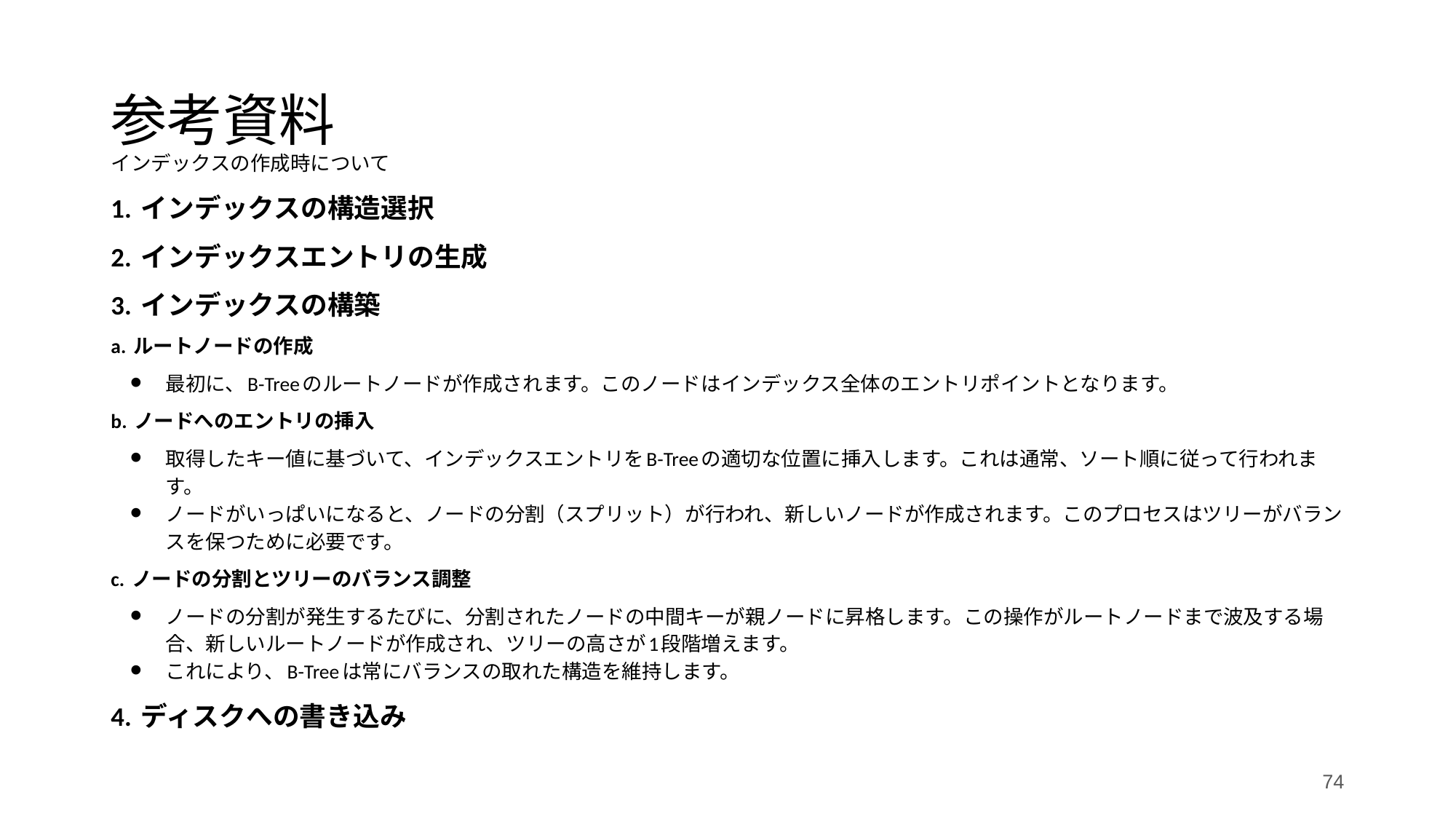

# 参考資料
インデックスの作成時について
1. インデックスの構造選択
2. インデックスエントリの生成
3. インデックスの構築
a. ルートノードの作成
最初に、B-Treeのルートノードが作成されます。このノードはインデックス全体のエントリポイントとなります。
b. ノードへのエントリの挿入
取得したキー値に基づいて、インデックスエントリをB-Treeの適切な位置に挿入します。これは通常、ソート順に従って行われます。
ノードがいっぱいになると、ノードの分割（スプリット）が行われ、新しいノードが作成されます。このプロセスはツリーがバランスを保つために必要です。
c. ノードの分割とツリーのバランス調整
ノードの分割が発生するたびに、分割されたノードの中間キーが親ノードに昇格します。この操作がルートノードまで波及する場合、新しいルートノードが作成され、ツリーの高さが1段階増えます。
これにより、B-Treeは常にバランスの取れた構造を維持します。
4. ディスクへの書き込み

74